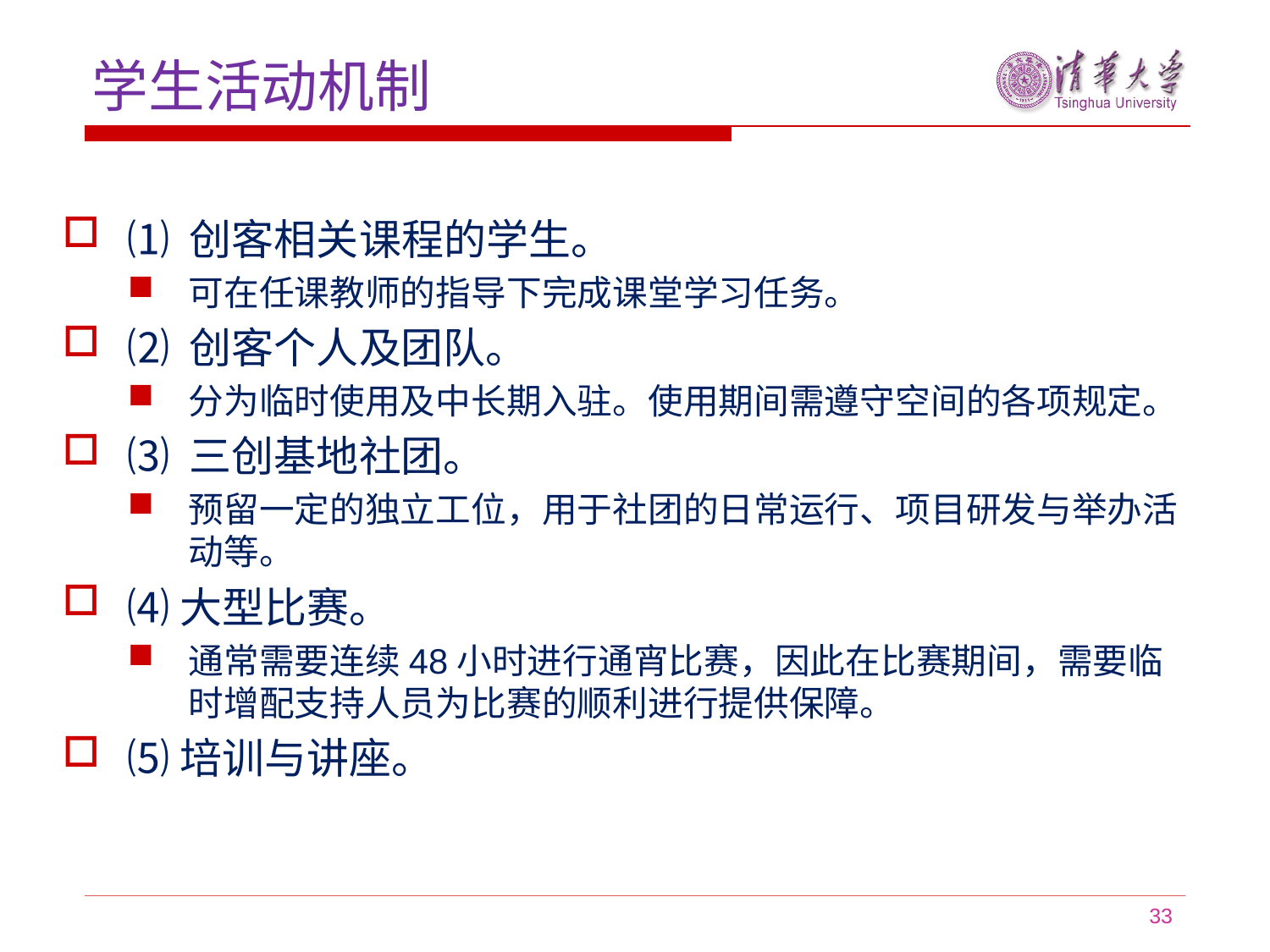

学生活动机制
⑴ 创客相关课程的学生。
可在任课教师的指导下完成课堂学习任务。
⑵ 创客个人及团队。
分为临时使用及中长期入驻。使用期间需遵守空间的各项规定。
⑶ 三创基地社团。
预留一定的独立工位，用于社团的日常运行、项目研发与举办活动等。
⑷大型比赛。
通常需要连续48小时进行通宵比赛，因此在比赛期间，需要临时增配支持人员为比赛的顺利进行提供保障。
⑸培训与讲座。

33